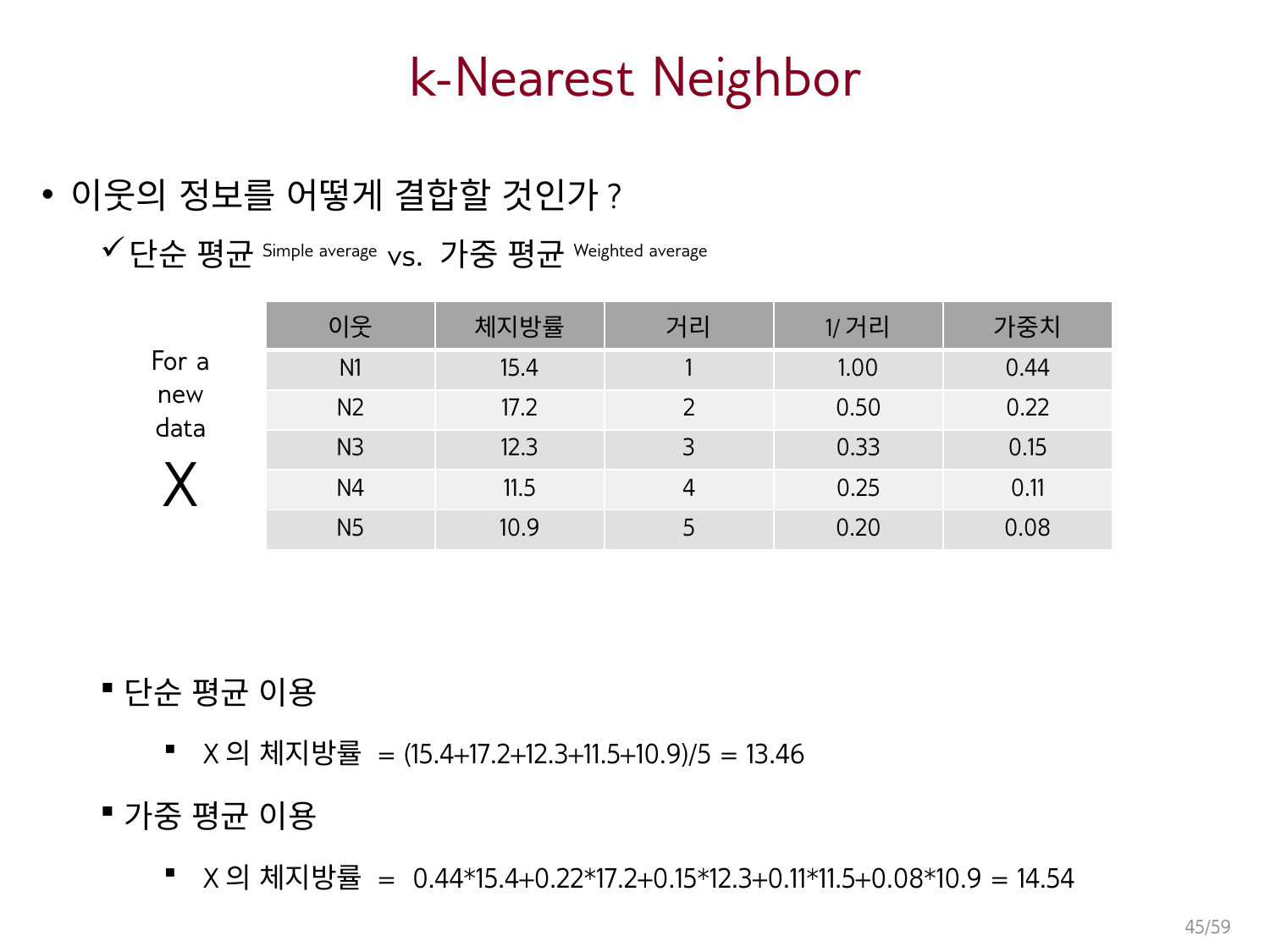

# k-Nearest Neighbor
이웃의 정보를 어떻게 결합할 것인가?
단순 평균Simple average vs. 가중 평균Weighted average

단순 평균 이용
X의 체지방률 = (15.4+17.2+12.3+11.5+10.9)/5 = 13.46
가중 평균 이용
X의 체지방률 =  0.44*15.4+0.22*17.2+0.15*12.3+0.11*11.5+0.08*10.9 = 14.54

| 이웃 | 체지방률 | 거리 | 1/거리 | 가중치 |
| --- | --- | --- | --- | --- |
| N1 | 15.4 | 1 | 1.00 | 0.44 |
| N2 | 17.2 | 2 | 0.50 | 0.22 |
| N3 | 12.3 | 3 | 0.33 | 0.15 |
| N4 | 11.5 | 4 | 0.25 | 0.11 |
| N5 | 10.9 | 5 | 0.20 | 0.08 |
For a new data
X
45/59